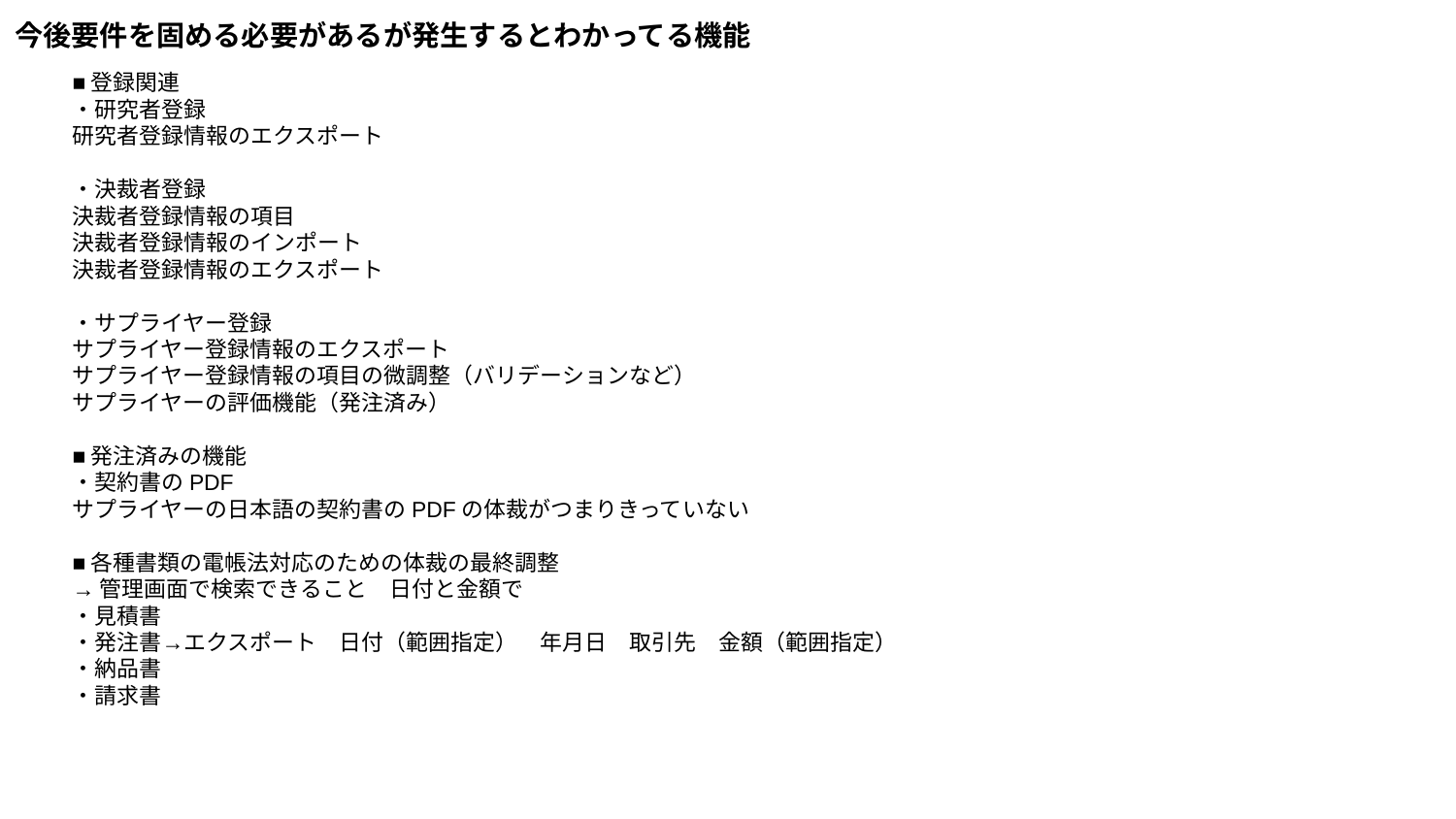

今後要件を固める必要があるが発生するとわかってる機能
■登録関連
・研究者登録
研究者登録情報のエクスポート

・決裁者登録
決裁者登録情報の項目
決裁者登録情報のインポート
決裁者登録情報のエクスポート

・サプライヤー登録
サプライヤー登録情報のエクスポート
サプライヤー登録情報の項目の微調整（バリデーションなど）
サプライヤーの評価機能（発注済み）

■発注済みの機能
・契約書のPDF
サプライヤーの日本語の契約書のPDFの体裁がつまりきっていない

■各種書類の電帳法対応のための体裁の最終調整
→管理画面で検索できること　日付と金額で
・見積書
・発注書→エクスポート　日付（範囲指定）　年月日　取引先　金額（範囲指定）
・納品書
・請求書